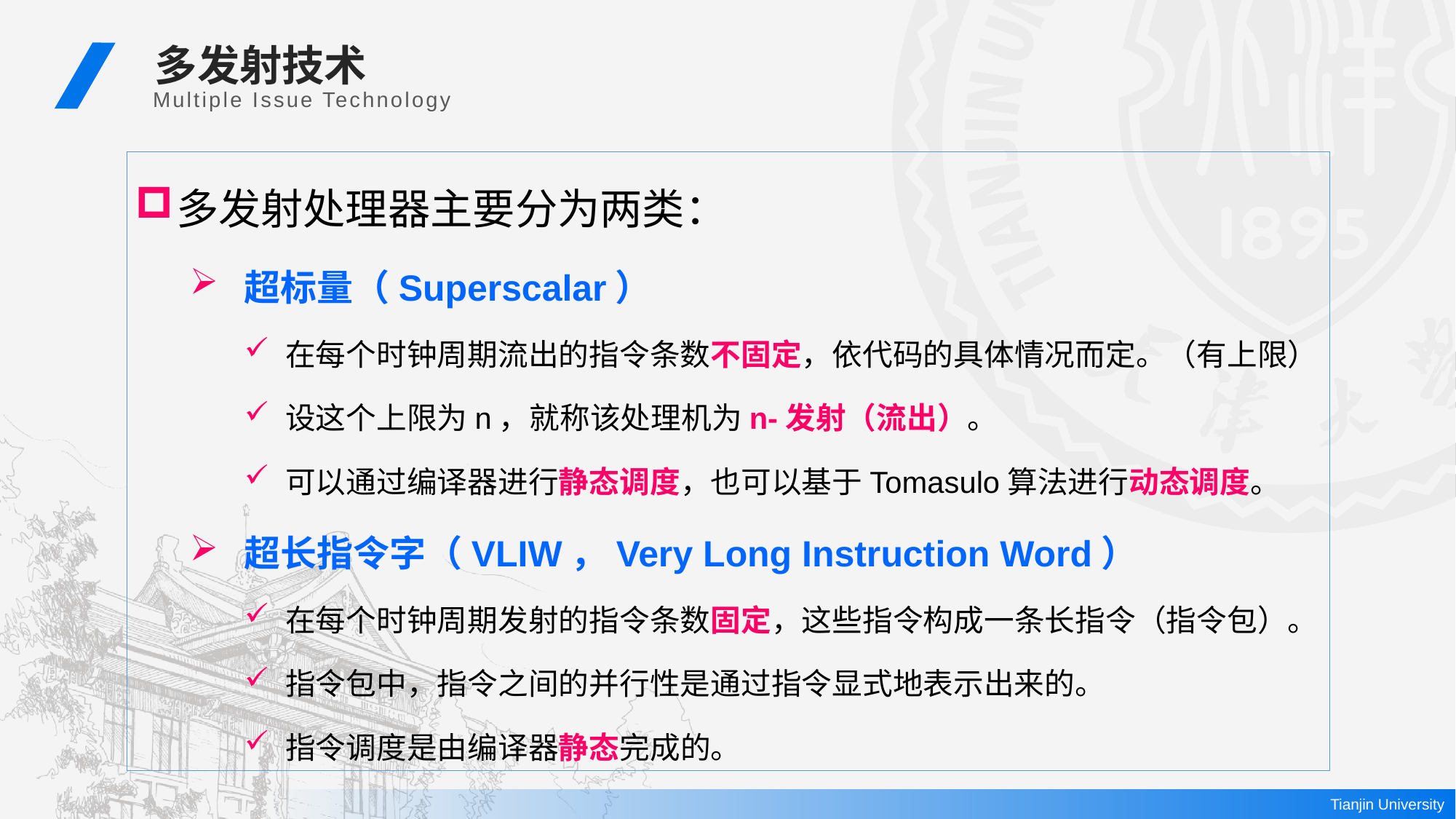

多发射技术
Multiple Issue Technology
多发射处理器主要分为两类：
超标量（Superscalar）
在每个时钟周期流出的指令条数不固定，依代码的具体情况而定。（有上限）
设这个上限为n，就称该处理机为n-发射（流出）。
可以通过编译器进行静态调度，也可以基于Tomasulo算法进行动态调度。
超长指令字（VLIW，Very Long Instruction Word）
在每个时钟周期发射的指令条数固定，这些指令构成一条长指令（指令包）。
指令包中，指令之间的并行性是通过指令显式地表示出来的。
指令调度是由编译器静态完成的。